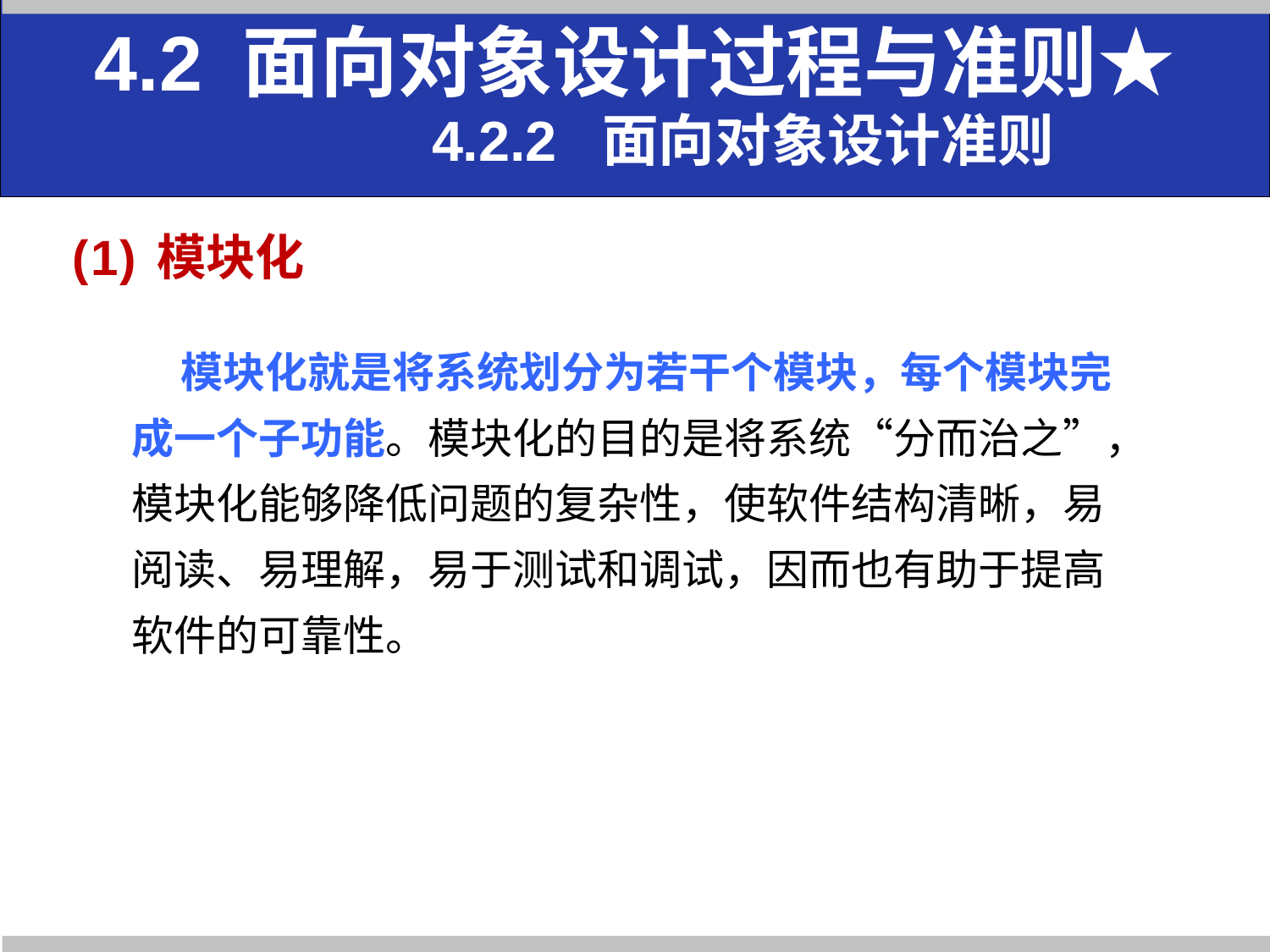

4.2 面向对象设计过程与准则★
          4.2.2  面向对象设计准则
模块化
模块化就是将系统划分为若干个模块，每个模块完成一个子功能。模块化的目的是将系统“分而治之”，模块化能够降低问题的复杂性，使软件结构清晰，易阅读、易理解，易于测试和调试，因而也有助于提高软件的可靠性。
524